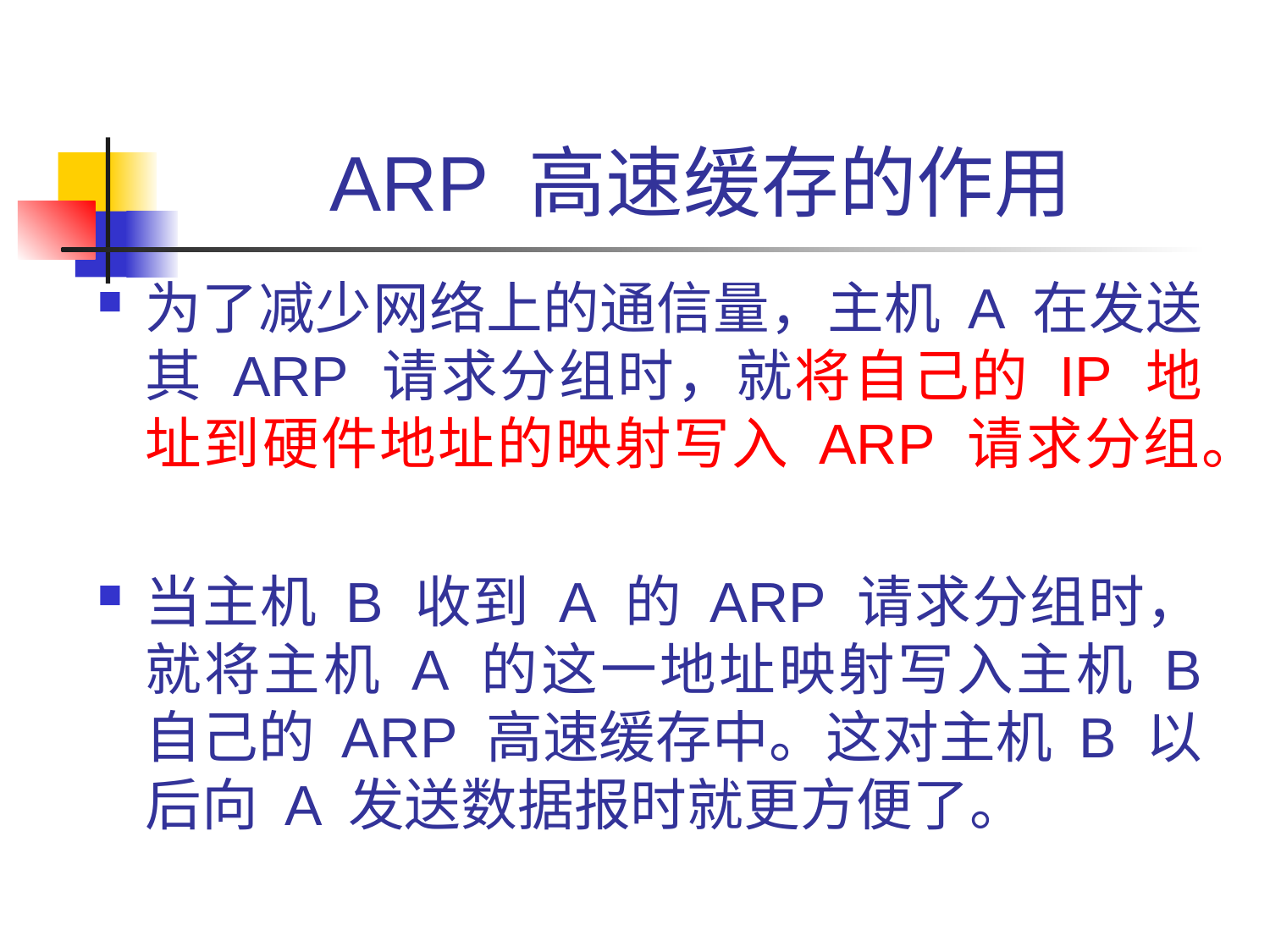

# ARP 高速缓存的作用
为了减少网络上的通信量，主机 A 在发送其 ARP 请求分组时，就将自己的 IP 地址到硬件地址的映射写入 ARP 请求分组。

当主机 B 收到 A 的 ARP 请求分组时，就将主机 A 的这一地址映射写入主机 B 自己的 ARP 高速缓存中。这对主机 B 以后向 A 发送数据报时就更方便了。